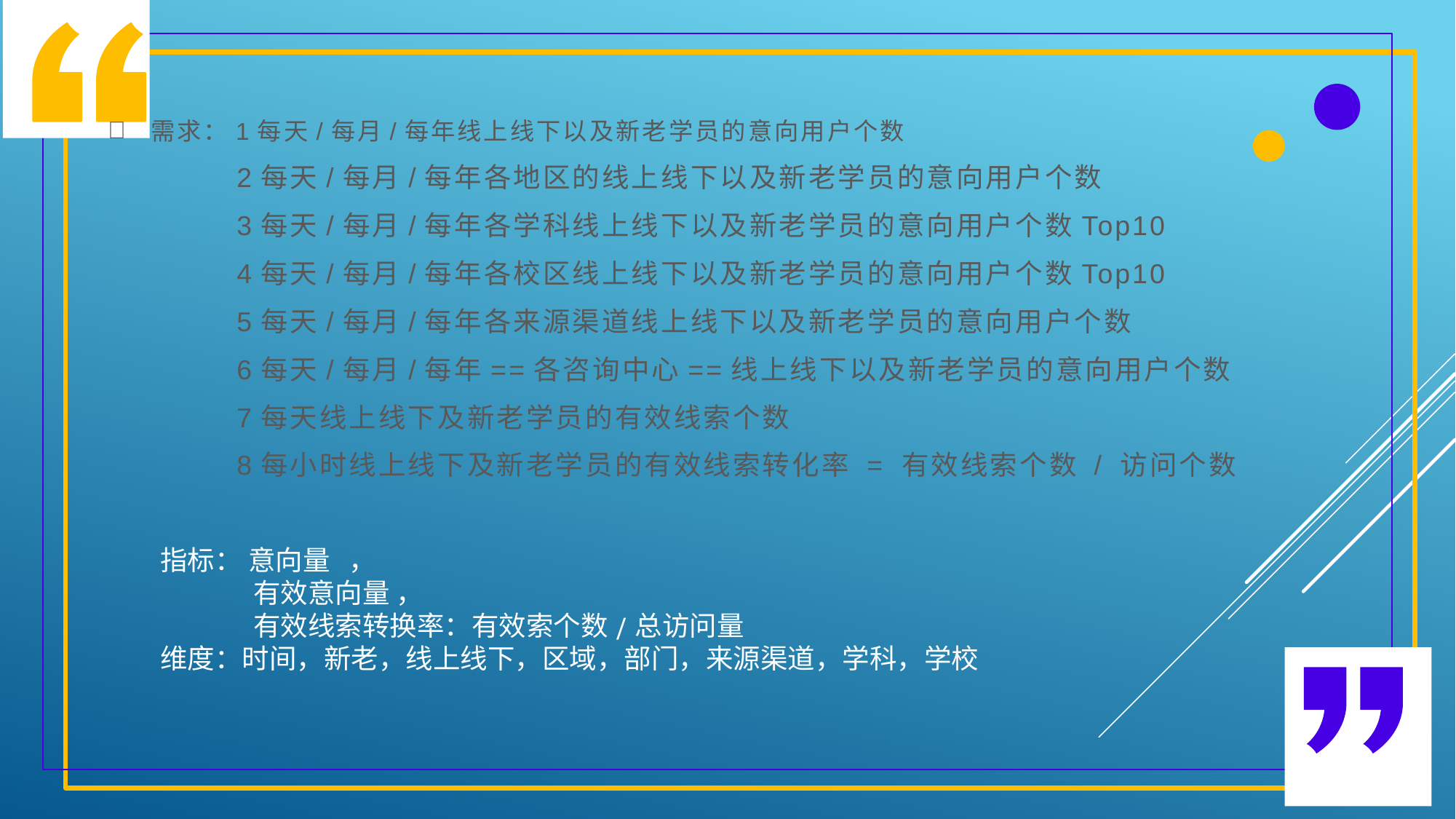

需求：1每天/每月/每年线上线下以及新老学员的意向用户个数
  2每天/每月/每年各地区的线上线下以及新老学员的意向用户个数
  3每天/每月/每年各学科线上线下以及新老学员的意向用户个数Top10
  4每天/每月/每年各校区线上线下以及新老学员的意向用户个数Top10
  5每天/每月/每年各来源渠道线上线下以及新老学员的意向用户个数
  6每天/每月/每年==各咨询中心==线上线下以及新老学员的意向用户个数
  7每天线上线下及新老学员的有效线索个数
  8每小时线上线下及新老学员的有效线索转化率 = 有效线索个数 / 访问个数

指标： 意向量   ，
              有效意向量 ，
              有效线索转换率：有效索个数/总访问量
维度：时间，新老，线上线下，区域，部门，来源渠道，学科，学校